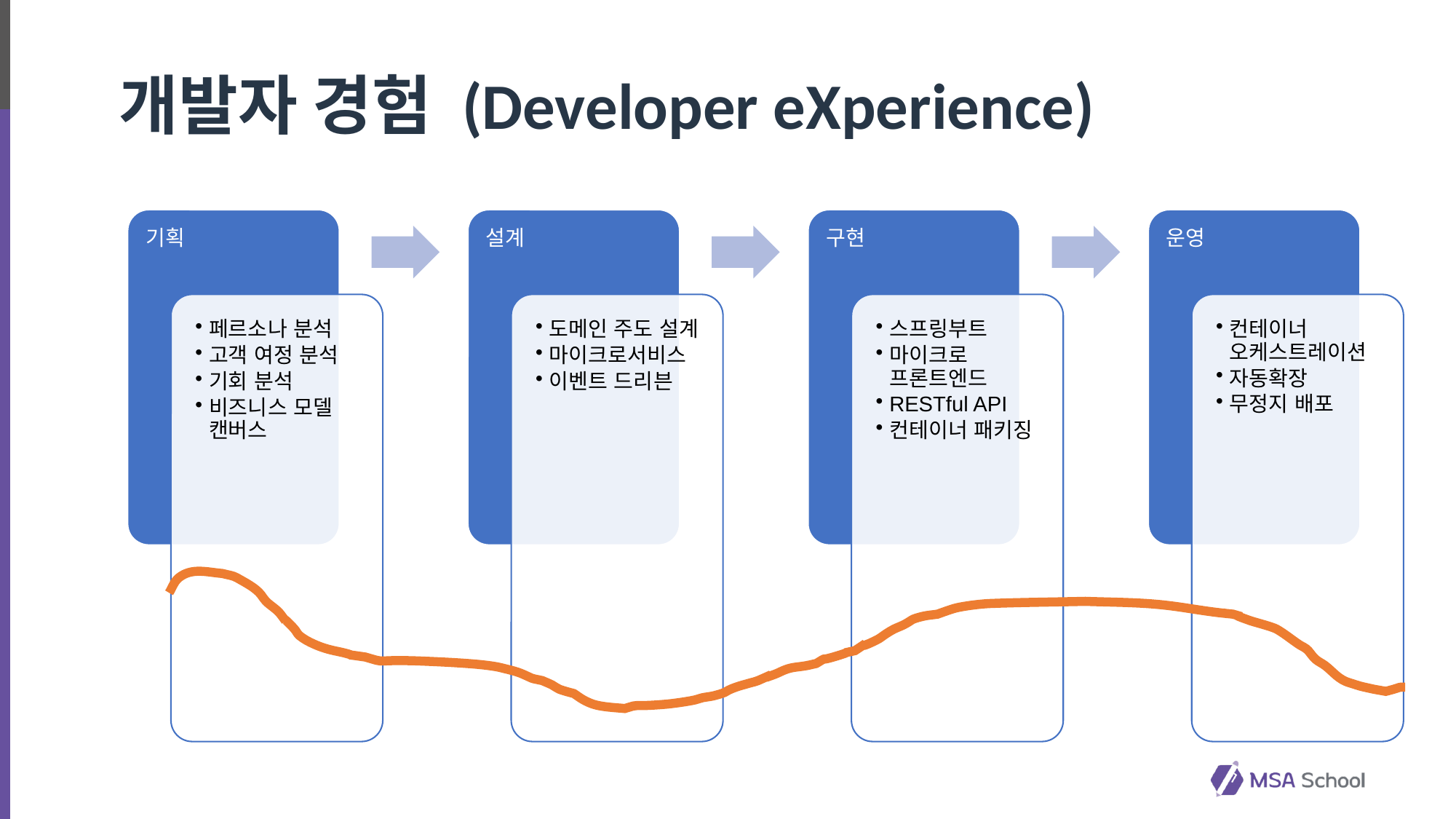

# 개발자 경험 (Developer eXperience)
기획
페르소나 분석
고객 여정 분석
기회 분석
비즈니스 모델 캔버스

설계
도메인 주도 설계
마이크로서비스
이벤트 드리븐

구현
스프링부트
마이크로 프론트엔드
RESTful API
컨테이너 패키징

운영
컨테이너 오케스트레이션
자동확장
무정지 배포